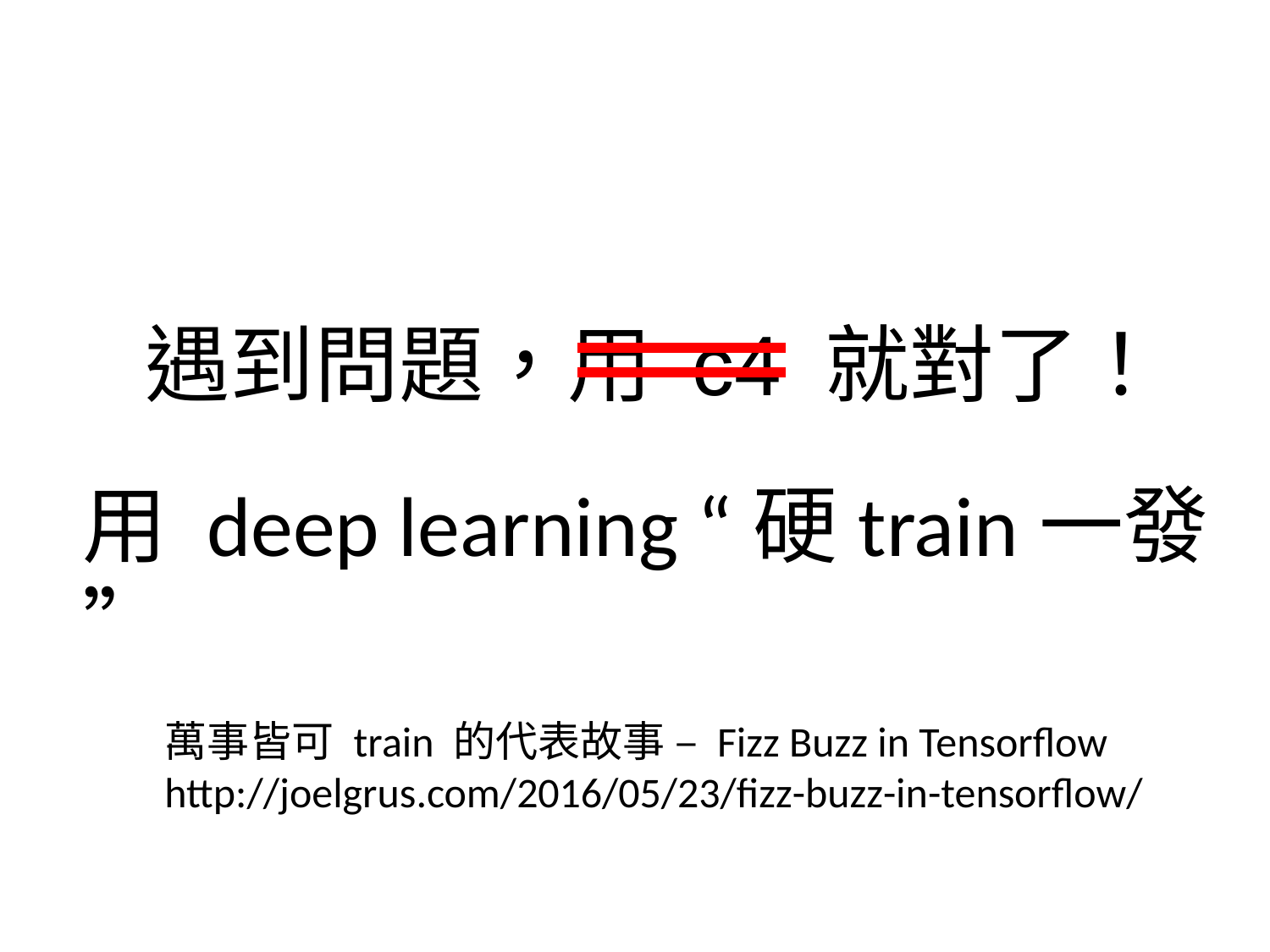

#
遇到問題，用 c4 就對了！
用 deep learning “硬train一發”
萬事皆可 train 的代表故事 – Fizz Buzz in Tensorflow http://joelgrus.com/2016/05/23/fizz-buzz-in-tensorflow/